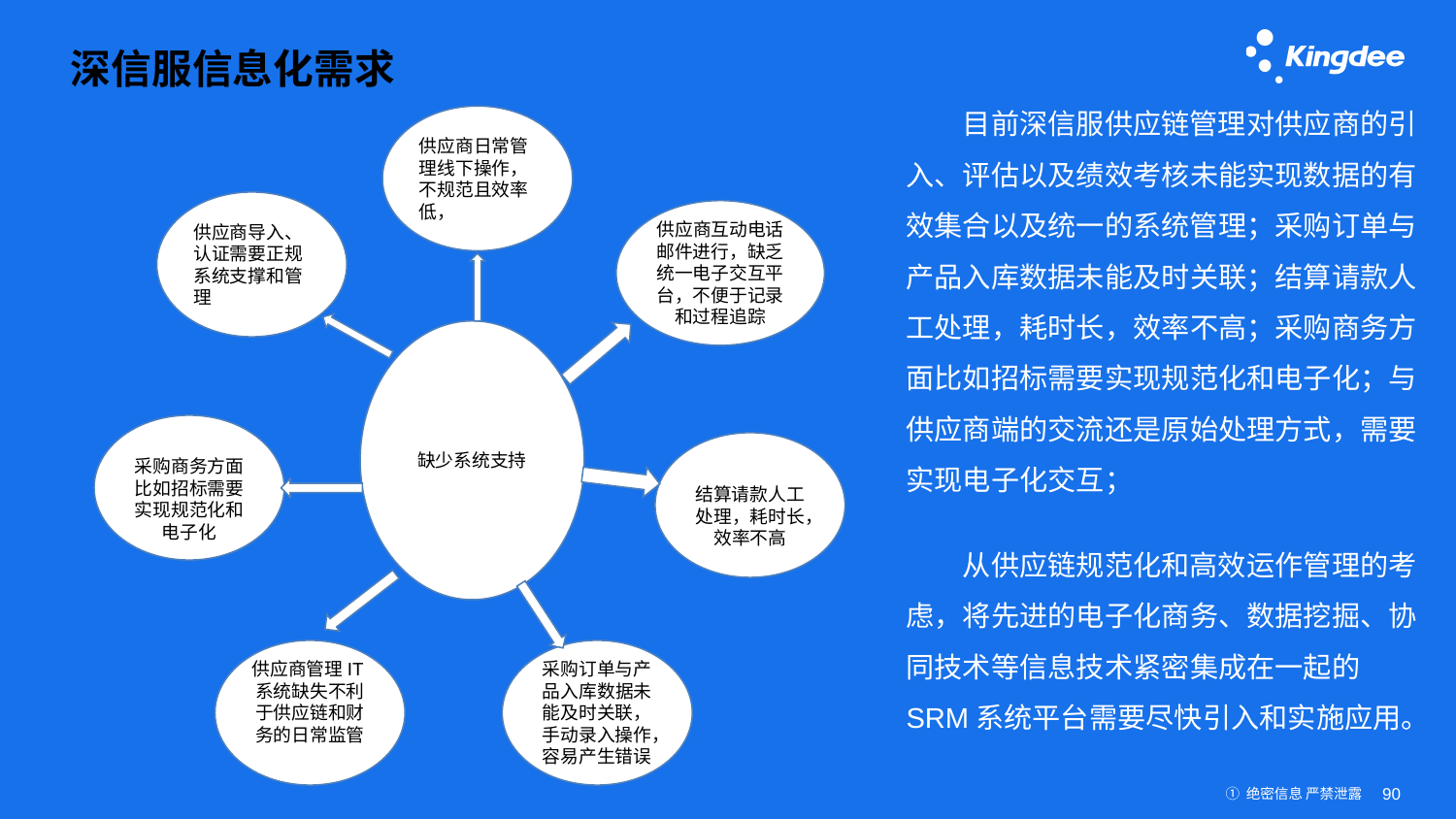

# 深信服信息化需求
目前深信服供应链管理对供应商的引入、评估以及绩效考核未能实现数据的有效集合以及统一的系统管理；采购订单与产品入库数据未能及时关联；结算请款人工处理，耗时长，效率不高；采购商务方面比如招标需要实现规范化和电子化；与供应商端的交流还是原始处理方式，需要实现电子化交互；

从供应链规范化和高效运作管理的考虑，将先进的电子化商务、数据挖掘、协同技术等信息技术紧密集成在一起的SRM系统平台需要尽快引入和实施应用。

供应商日常管理线下操作，不规范且效率低，

供应商导入、认证需要正规系统支撑和管理

供应商互动电话邮件进行，缺乏统一电子交互平台，不便于记录和过程追踪

缺少系统支持

采购商务方面比如招标需要实现规范化和电子化

结算请款人工处理，耗时长，效率不高

供应商管理IT系统缺失不利于供应链和财务的日常监管

采购订单与产品入库数据未能及时关联，手动录入操作，容易产生错误